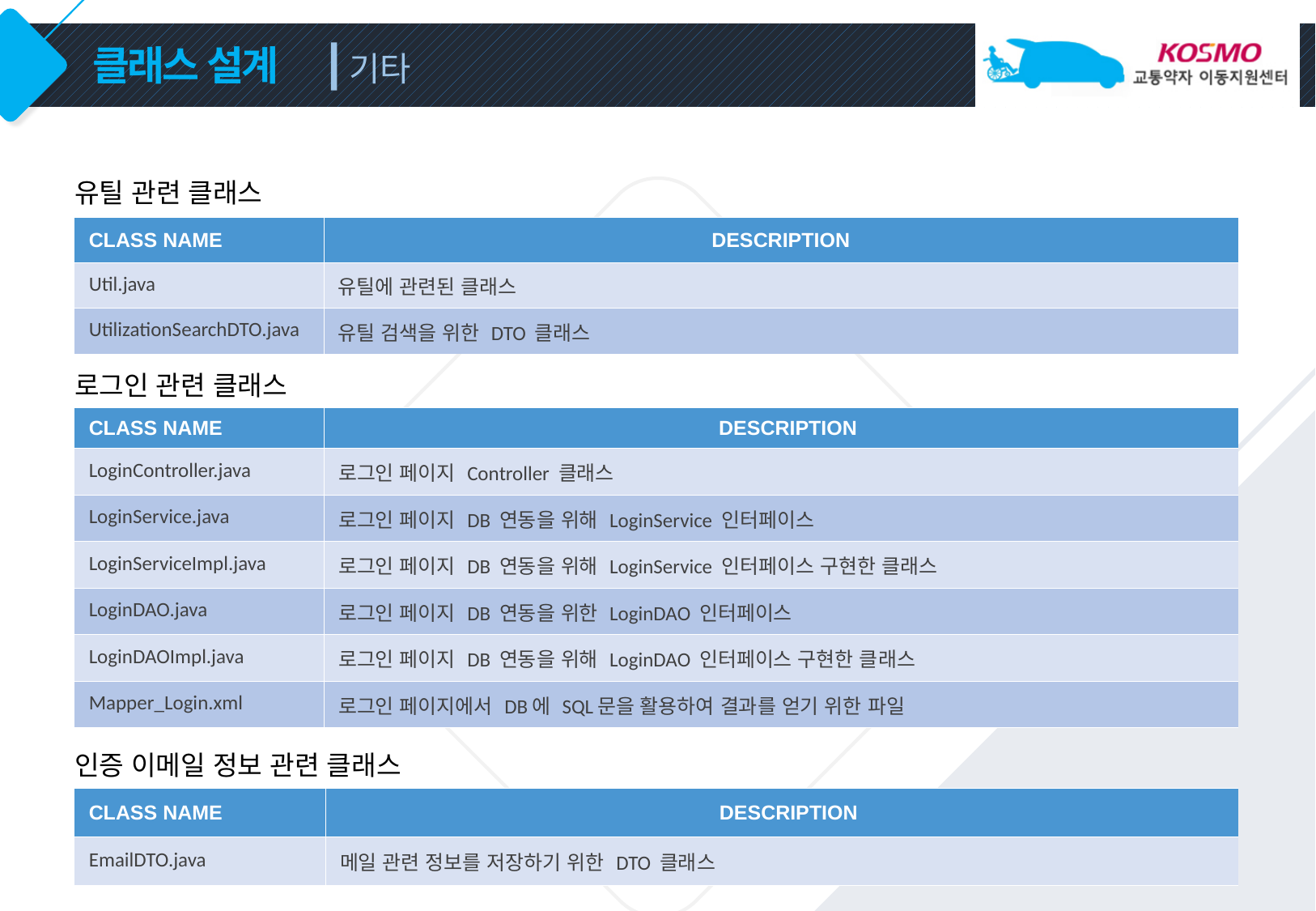

기타

# 클래스 설계
유틸 관련 클래스

| CLASS NAME | DESCRIPTION |
| --- | --- |
| Util.java | 유틸에 관련된 클래스 |
| UtilizationSearchDTO.java | 유틸 검색을 위한 DTO 클래스 |
로그인 관련 클래스
| CLASS NAME | DESCRIPTION |
| --- | --- |
| LoginController.java | 로그인 페이지 Controller 클래스 |
| LoginService.java | 로그인 페이지 DB 연동을 위해 LoginService 인터페이스 |
| LoginServiceImpl.java | 로그인 페이지 DB 연동을 위해 LoginService 인터페이스 구현한 클래스 |
| LoginDAO.java | 로그인 페이지 DB 연동을 위한 LoginDAO 인터페이스 |
| LoginDAOImpl.java | 로그인 페이지 DB 연동을 위해 LoginDAO 인터페이스 구현한 클래스 |
| Mapper\_Login.xml | 로그인 페이지에서 DB에 SQL문을 활용하여 결과를 얻기 위한 파일 |

인증 이메일 정보 관련 클래스
| CLASS NAME | DESCRIPTION |
| --- | --- |
| EmailDTO.java | 메일 관련 정보를 저장하기 위한 DTO 클래스 |